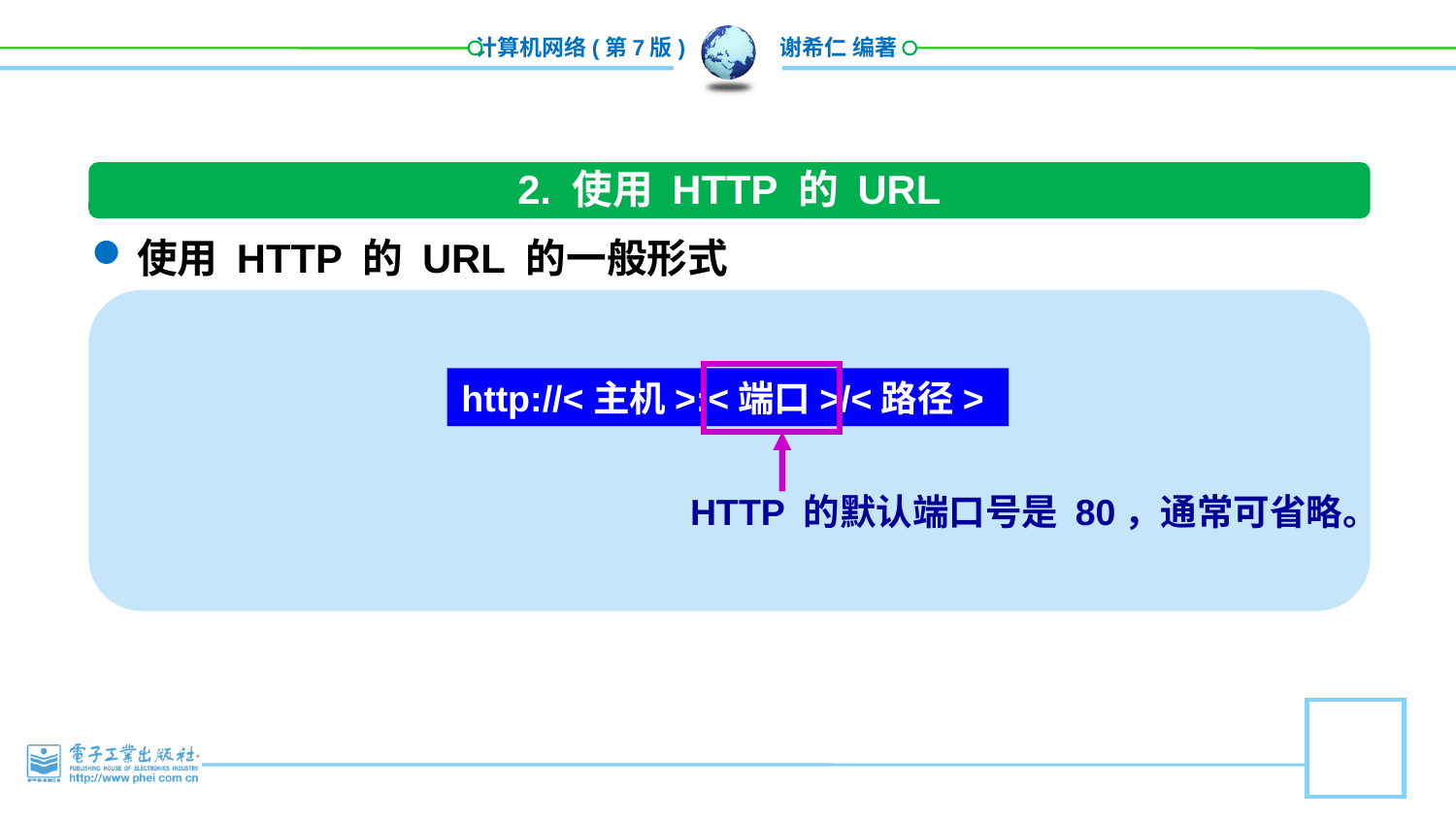

2. 使用 HTTP 的 URL

使用 HTTP 的 URL 的一般形式

HTTP 的默认端口号是 80，通常可省略。
http://<主机>:<端口>/<路径>